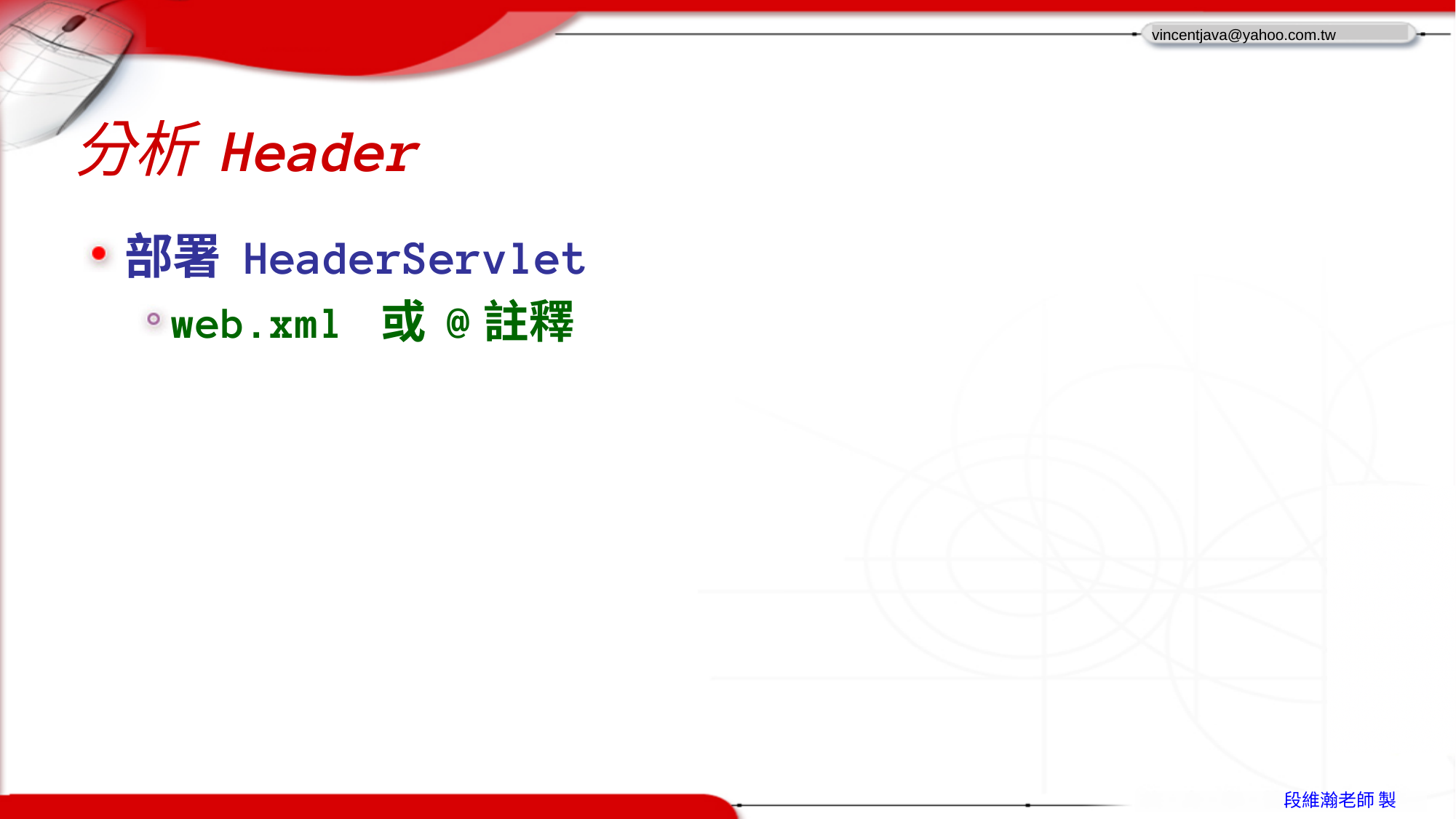

# 分析 Header
部署 HeaderServlet
web.xml 或 @註釋